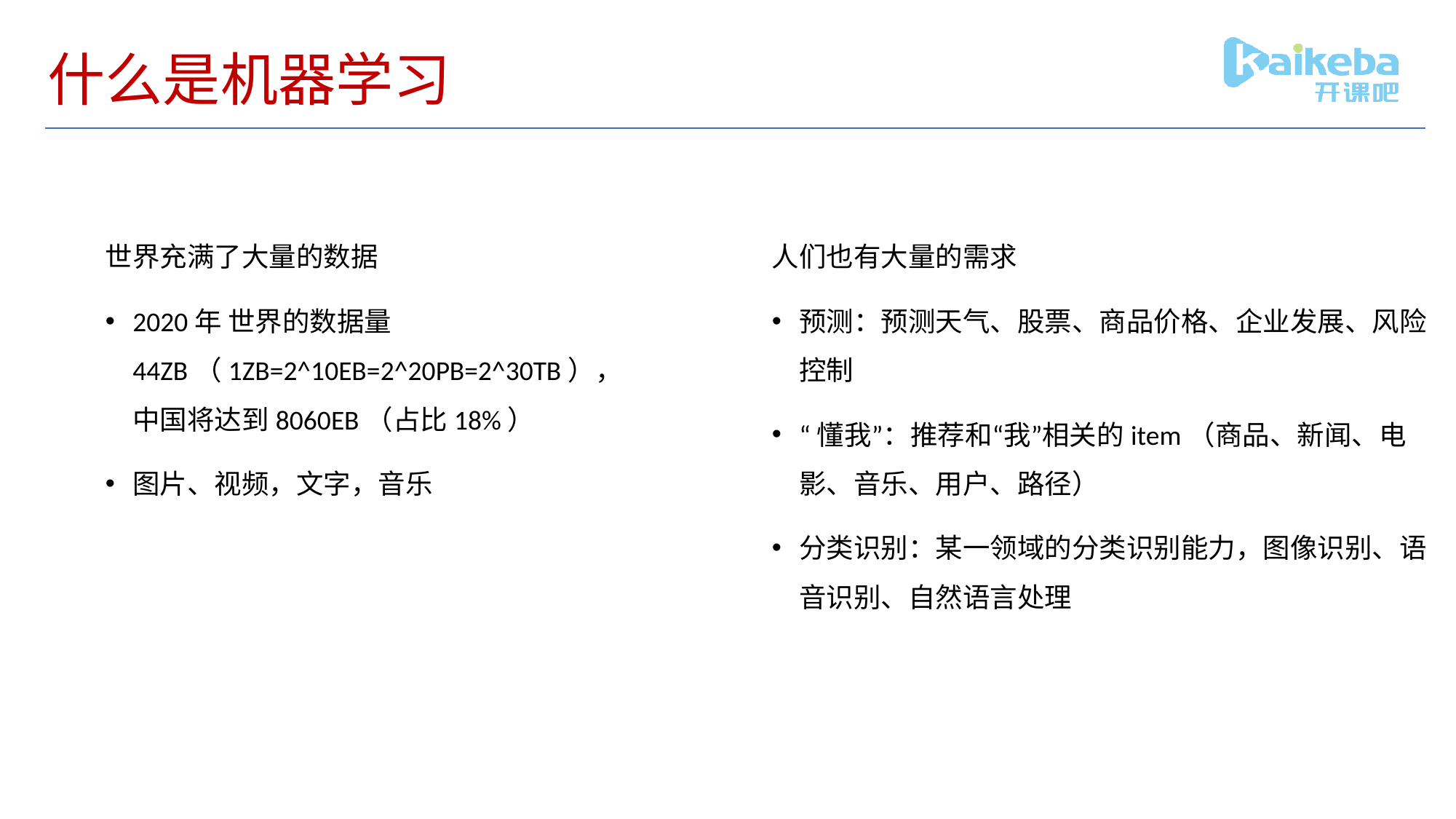

# 什么是机器学习
世界充满了大量的数据
2020年 世界的数据量44ZB（1ZB=2^10EB=2^20PB=2^30TB），中国将达到8060EB（占比18%）
图片、视频，文字，音乐

人们也有大量的需求
预测：预测天气、股票、商品价格、企业发展、风险控制
“懂我”：推荐和“我”相关的item（商品、新闻、电影、音乐、用户、路径）
分类识别：某一领域的分类识别能力，图像识别、语音识别、自然语言处理